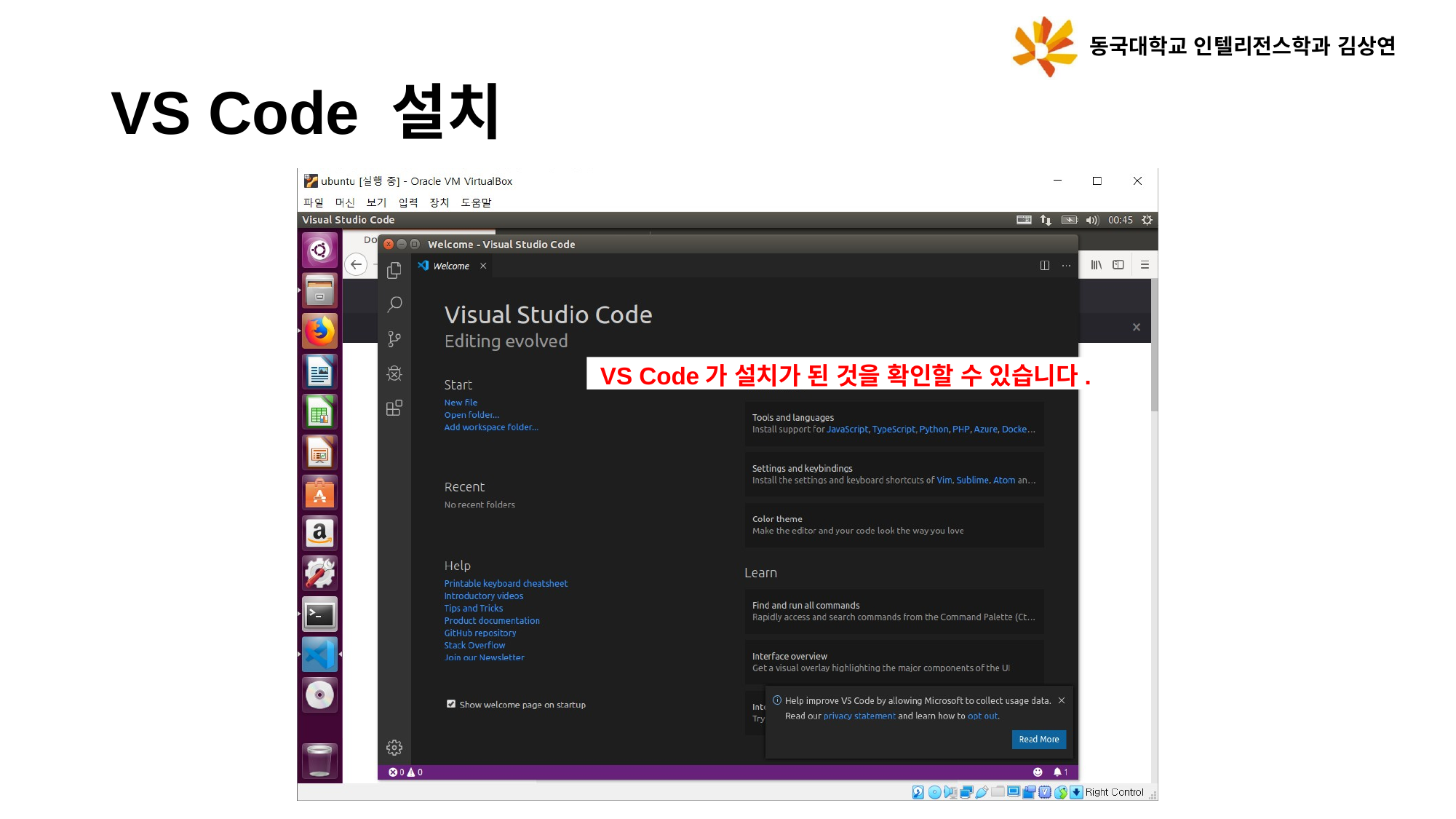

동국대학교 인텔리전스학과 김상연
# VS Code 설치

VS Code가 설치가 된 것을 확인할 수 있습니다.